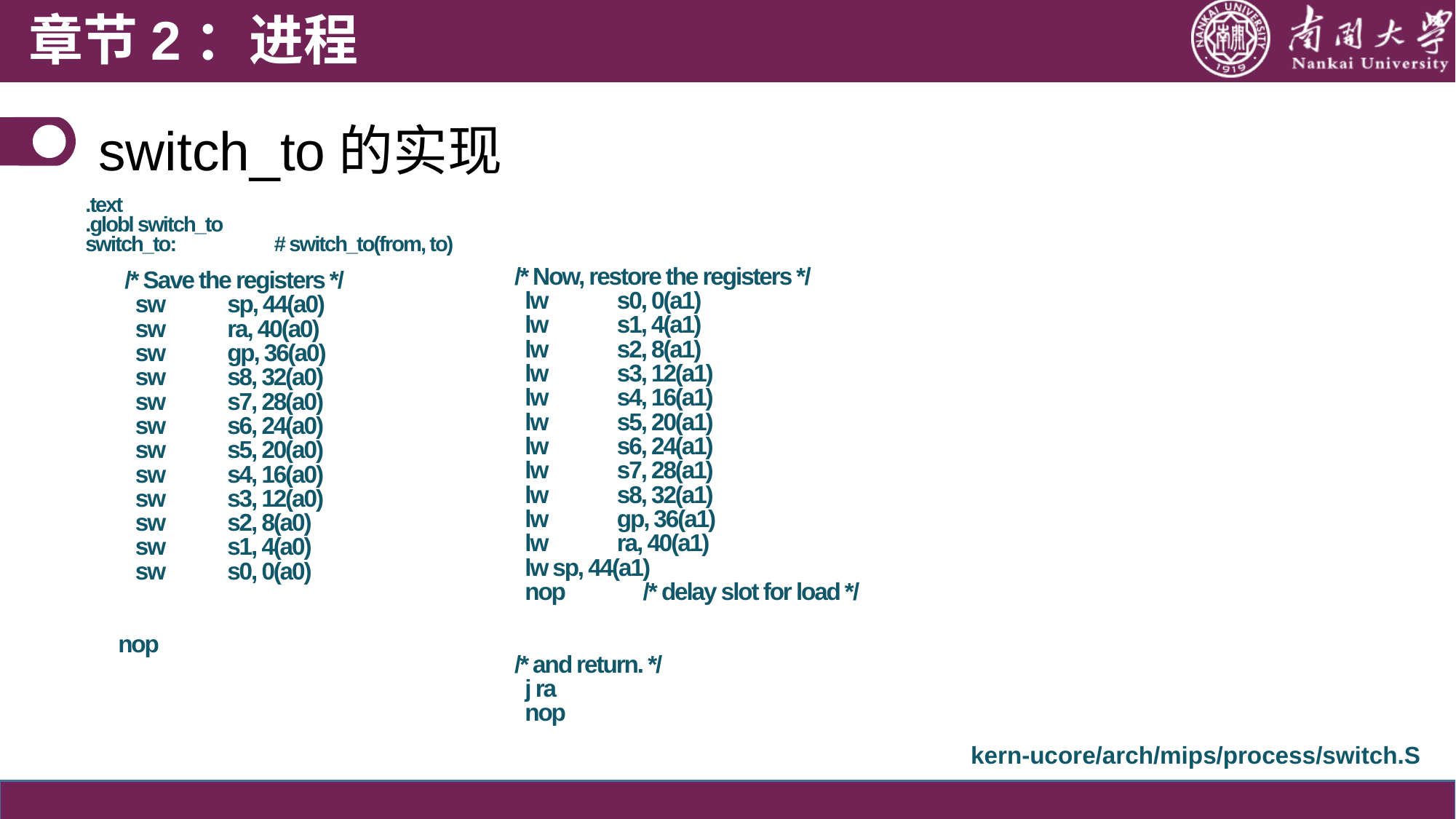

章节2：进程
switch_to的实现

.text
.globl switch_to
switch_to:                      # switch_to(from, to)
 /* Now, restore the registers */
   lw	s0, 0(a1)
   lw	s1, 4(a1)
   lw	s2, 8(a1)
   lw	s3, 12(a1)
   lw	s4, 16(a1)
   lw	s5, 20(a1)
   lw	s6, 24(a1)
   lw	s7, 28(a1)
   lw	s8, 32(a1)
   lw	gp, 36(a1)
   lw	ra, 40(a1)
   lw sp, 44(a1)
   nop	     /* delay slot for load */

 /* and return. */
   j ra
   nop
 /* Save the registers */
   sw	sp, 44(a0)
   sw	ra, 40(a0)
   sw	gp, 36(a0)
   sw	s8, 32(a0)
   sw	s7, 28(a0)
   sw	s6, 24(a0)
   sw	s5, 20(a0)
   sw	s4, 16(a0)
   sw	s3, 12(a0)
   sw	s2, 8(a0)
   sw	s1, 4(a0)
   sw	s0, 0(a0)

nop
kern-ucore/arch/mips/process/switch.S